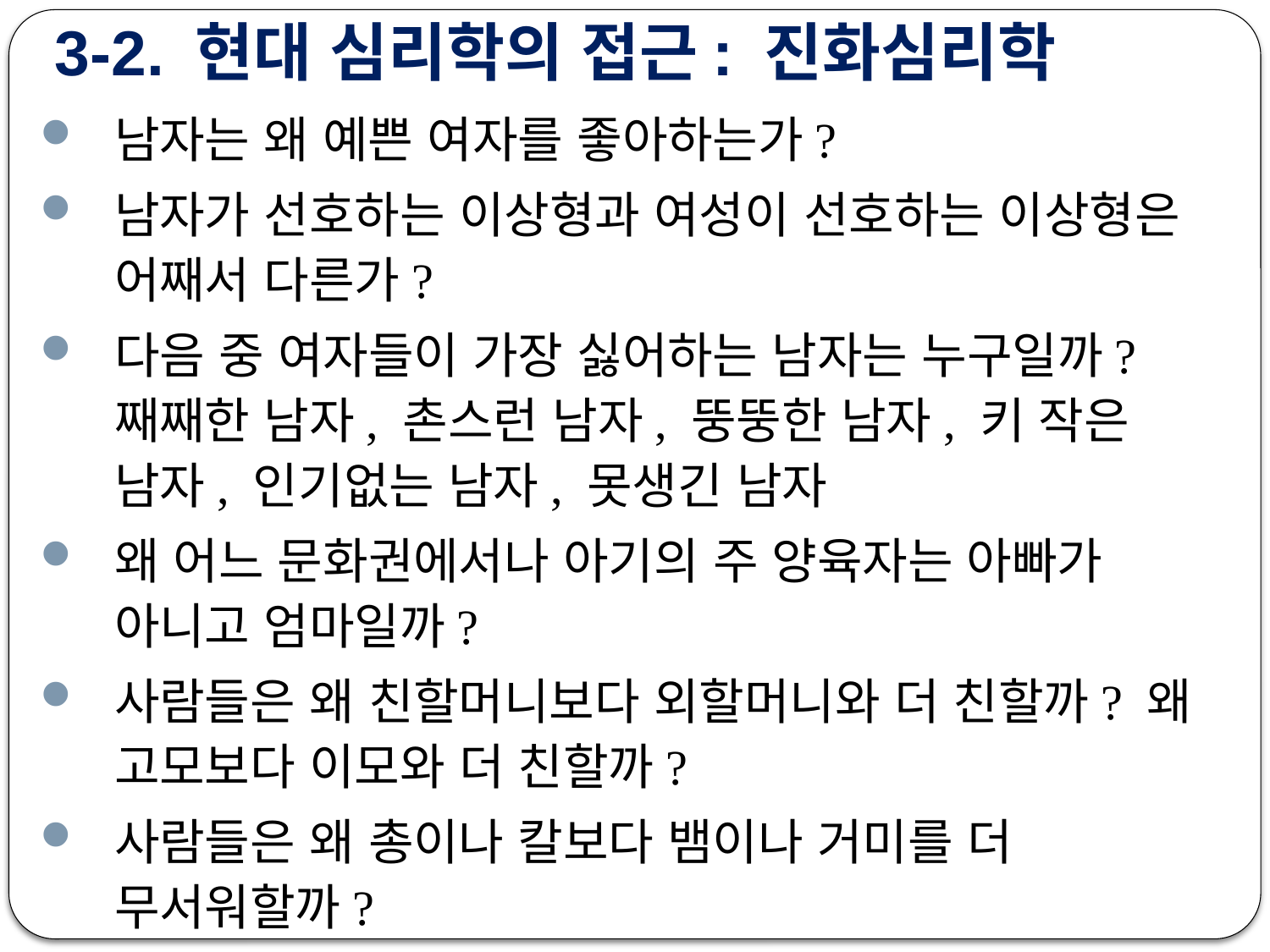

# 3-2. 현대 심리학의 접근: 진화심리학
남자는 왜 예쁜 여자를 좋아하는가?
남자가 선호하는 이상형과 여성이 선호하는 이상형은 어째서 다른가?
다음 중 여자들이 가장 싫어하는 남자는 누구일까? 째째한 남자, 촌스런 남자, 뚱뚱한 남자, 키 작은 남자, 인기없는 남자, 못생긴 남자
왜 어느 문화권에서나 아기의 주 양육자는 아빠가 아니고 엄마일까?
사람들은 왜 친할머니보다 외할머니와 더 친할까? 왜 고모보다 이모와 더 친할까?
사람들은 왜 총이나 칼보다 뱀이나 거미를 더 무서워할까?